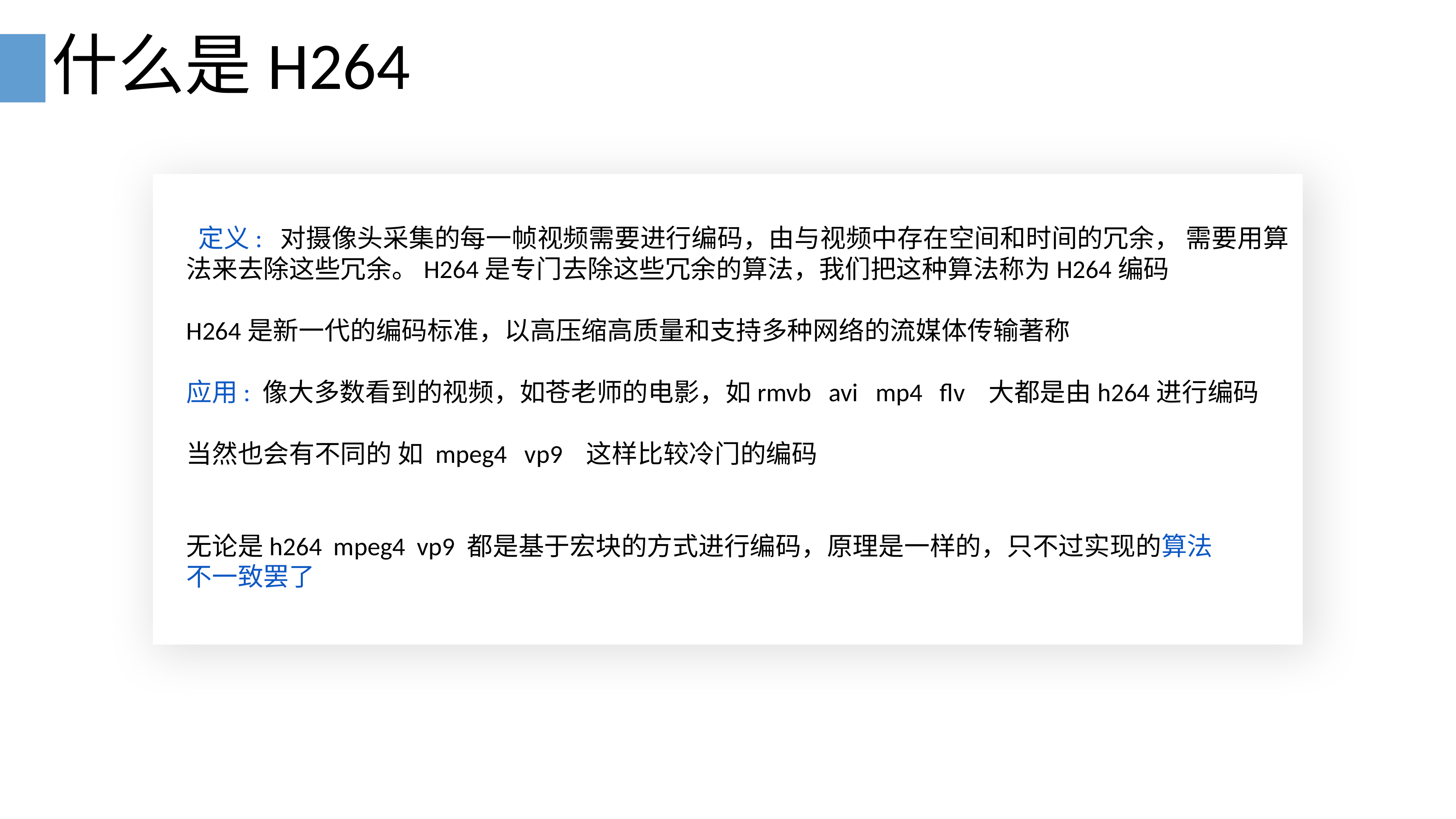

# 什么是H264

 定义:  对摄像头采集的每一帧视频需要进行编码，由与视频中存在空间和时间的冗余， 需要用算法来去除这些冗余。H264是专门去除这些冗余的算法，我们把这种算法称为H264编码

H264是新一代的编码标准，以高压缩高质量和支持多种网络的流媒体传输著称

应用: 像大多数看到的视频，如苍老师的电影，如rmvb   avi   mp4   flv   大都是由h264进行编码

当然也会有不同的 如 mpeg4   vp9   这样比较冷门的编码

无论是h264  mpeg4  vp9 都是基于宏块的方式进行编码，原理是一样的，只不过实现的算法
不一致罢了